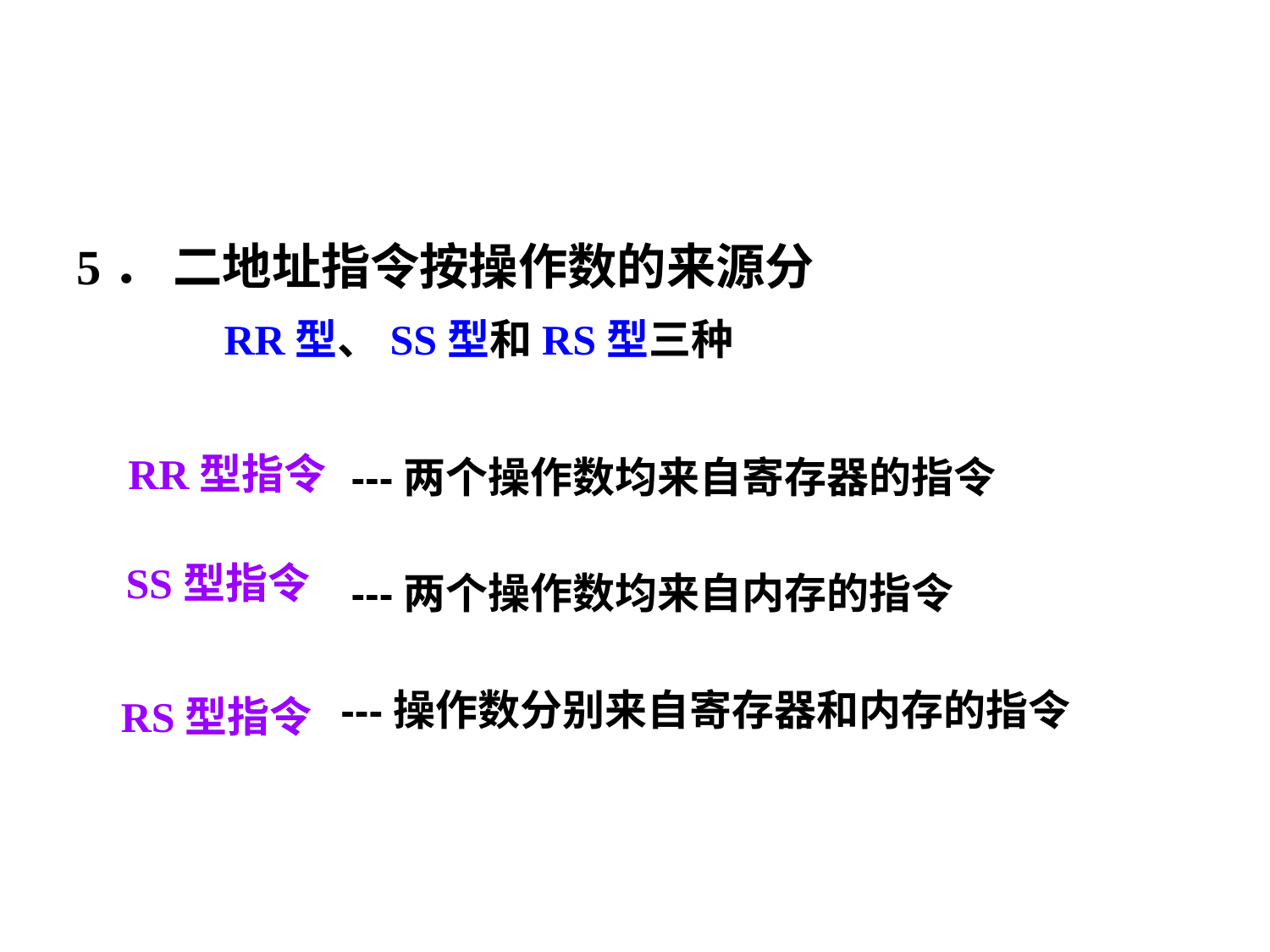

5． 二地址指令按操作数的来源分
4.2.2 地址码格式
      RR型、SS型和RS型三种
RR型指令
---两个操作数均来自寄存器的指令
SS型指令
---两个操作数均来自内存的指令
RS型指令
---操作数分别来自寄存器和内存的指令